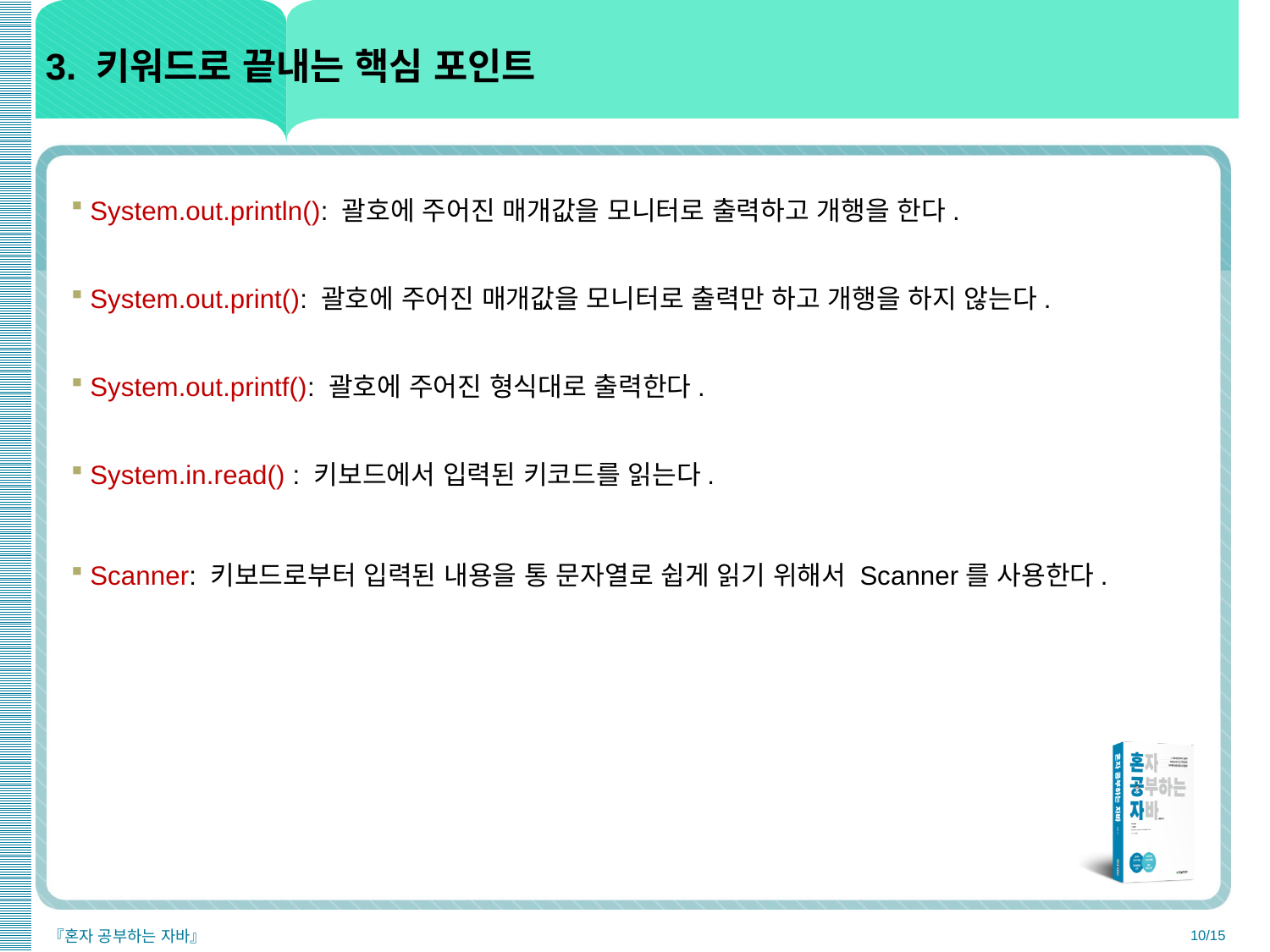

# 3. 키워드로 끝내는 핵심 포인트

System.out.println(): 괄호에 주어진 매개값을 모니터로 출력하고 개행을 한다.

System.out.print(): 괄호에 주어진 매개값을 모니터로 출력만 하고 개행을 하지 않는다.

System.out.printf(): 괄호에 주어진 형식대로 출력한다.

System.in.read() : 키보드에서 입력된 키코드를 읽는다.

Scanner: 키보드로부터 입력된 내용을 통 문자열로 쉽게 읽기 위해서 Scanner를 사용한다.